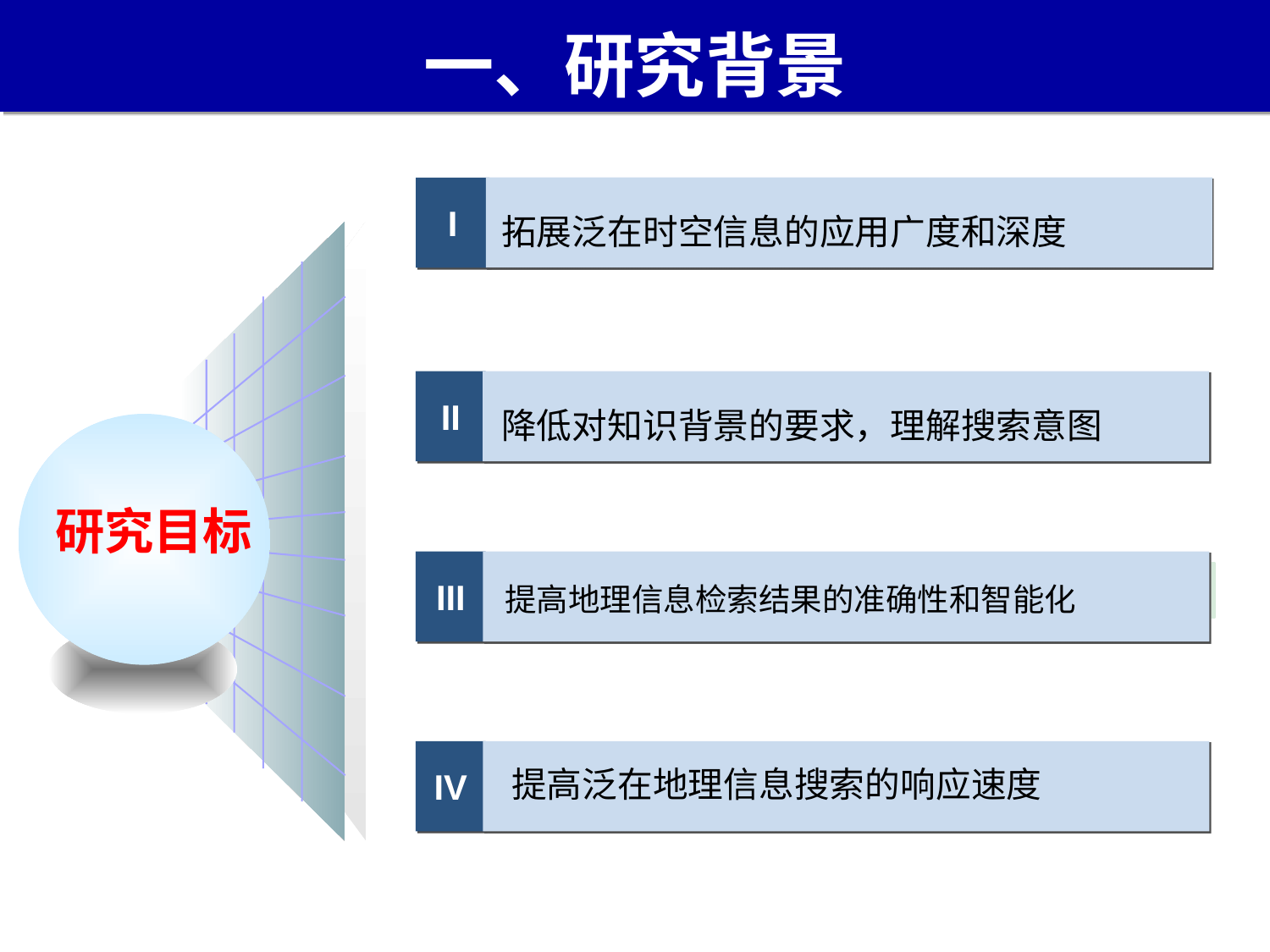

# 一、研究背景

I
拓展泛在时空信息的应用广度和深度

II

降低对知识背景的要求，理解搜索意图

研究目标
III

提高地理信息检索结果的准确性和智能化
IV

提高泛在地理信息搜索的响应速度